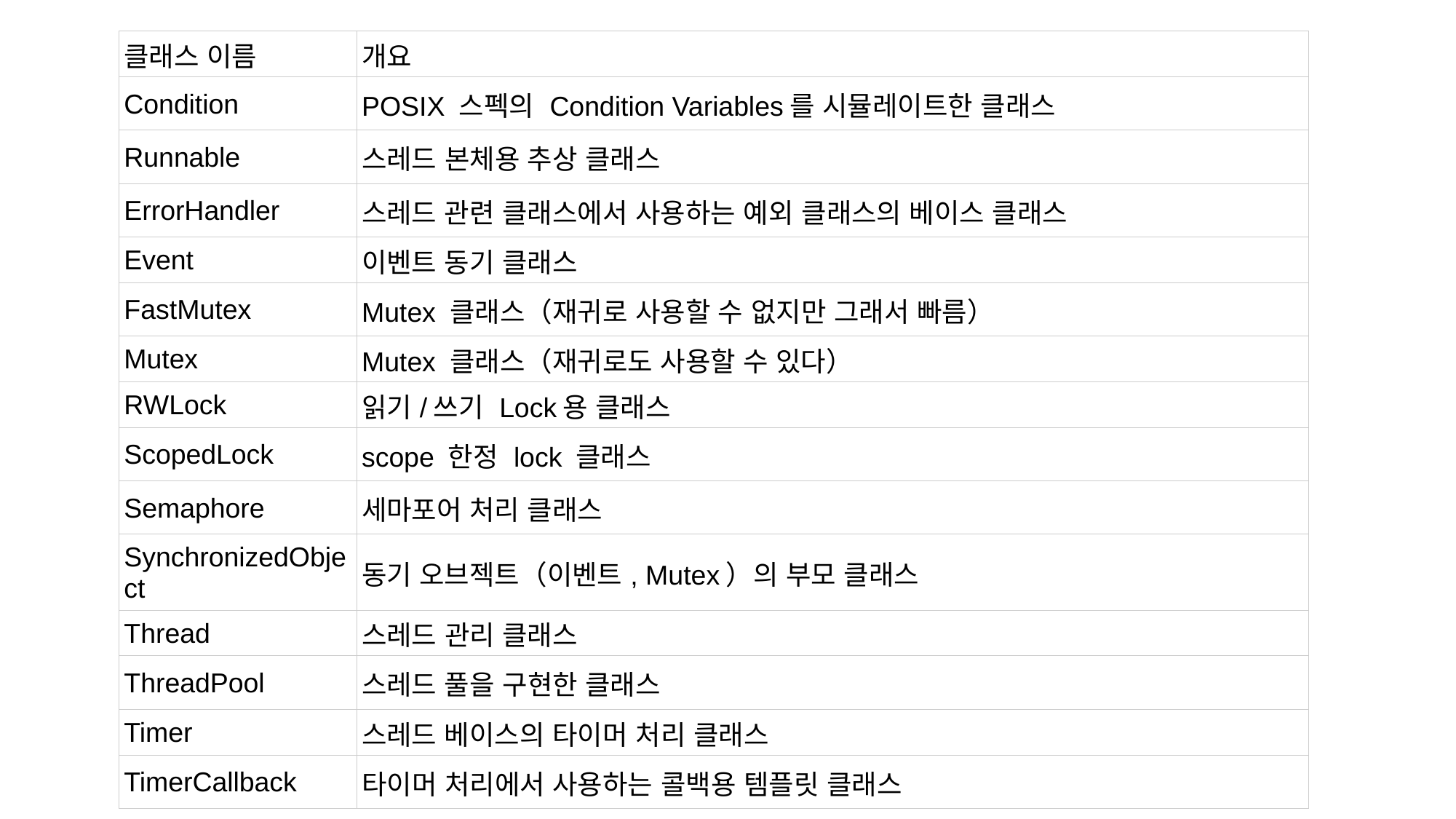

| 클래스 이름 | 개요 |
| --- | --- |
| Condition | POSIX 스펙의 Condition Variables를 시뮬레이트한 클래스 |
| Runnable | 스레드 본체용 추상 클래스 |
| ErrorHandler | 스레드 관련 클래스에서 사용하는 예외 클래스의 베이스 클래스 |
| Event | 이벤트 동기 클래스 |
| FastMutex | Mutex 클래스（재귀로 사용할 수 없지만 그래서 빠름） |
| Mutex | Mutex 클래스（재귀로도 사용할 수 있다） |
| RWLock | 읽기/쓰기 Lock용 클래스 |
| ScopedLock | scope 한정 lock 클래스 |
| Semaphore | 세마포어 처리 클래스 |
| SynchronizedObject | 동기 오브젝트（이벤트, Mutex）의 부모 클래스 |
| Thread | 스레드 관리 클래스 |
| ThreadPool | 스레드 풀을 구현한 클래스 |
| Timer | 스레드 베이스의 타이머 처리 클래스 |
| TimerCallback | 타이머 처리에서 사용하는 콜백용 템플릿 클래스 |